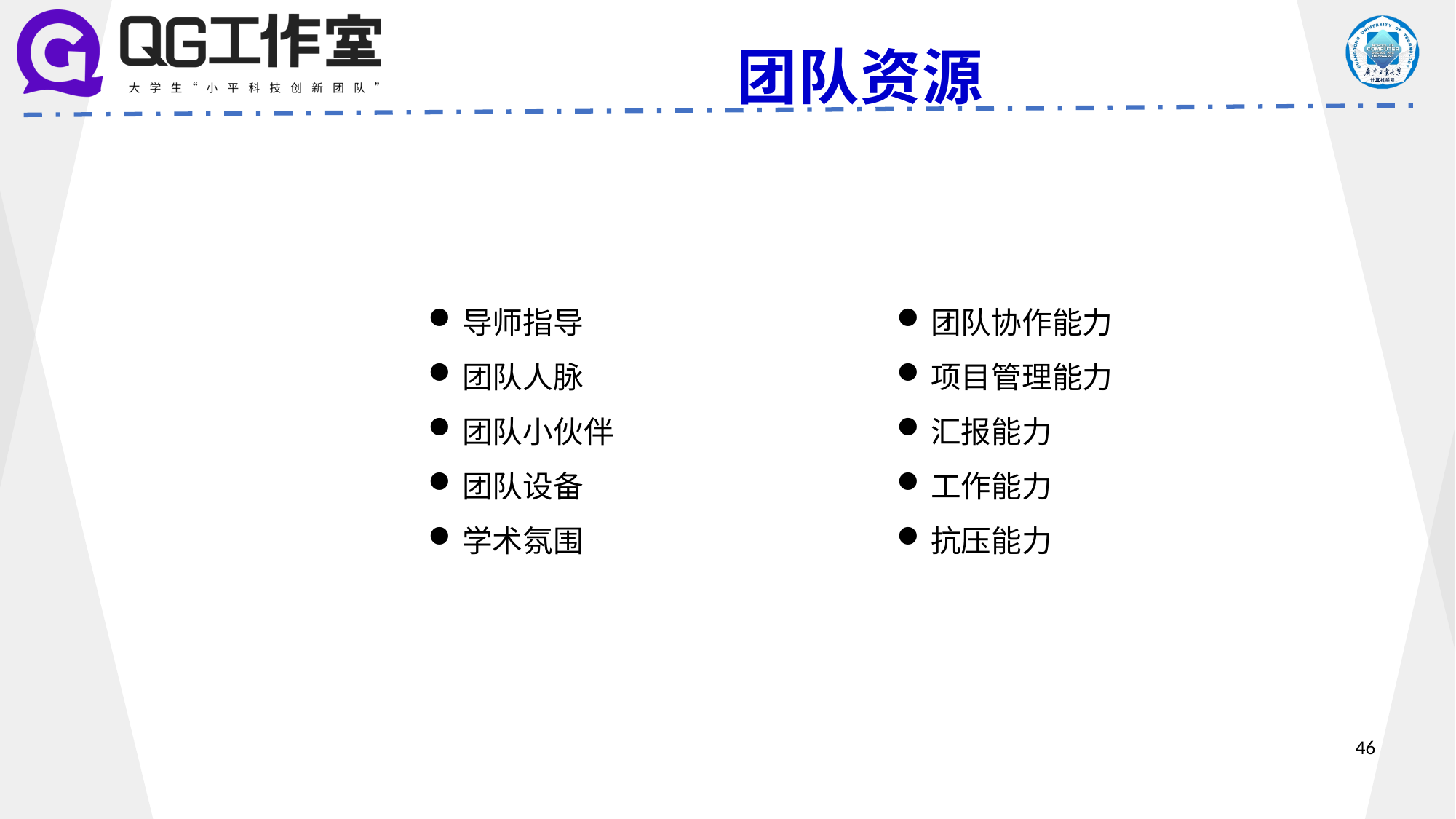

团队资源

导师指导
团队人脉
团队小伙伴
团队设备
学术氛围
团队协作能力
项目管理能力
汇报能力
工作能力
抗压能力